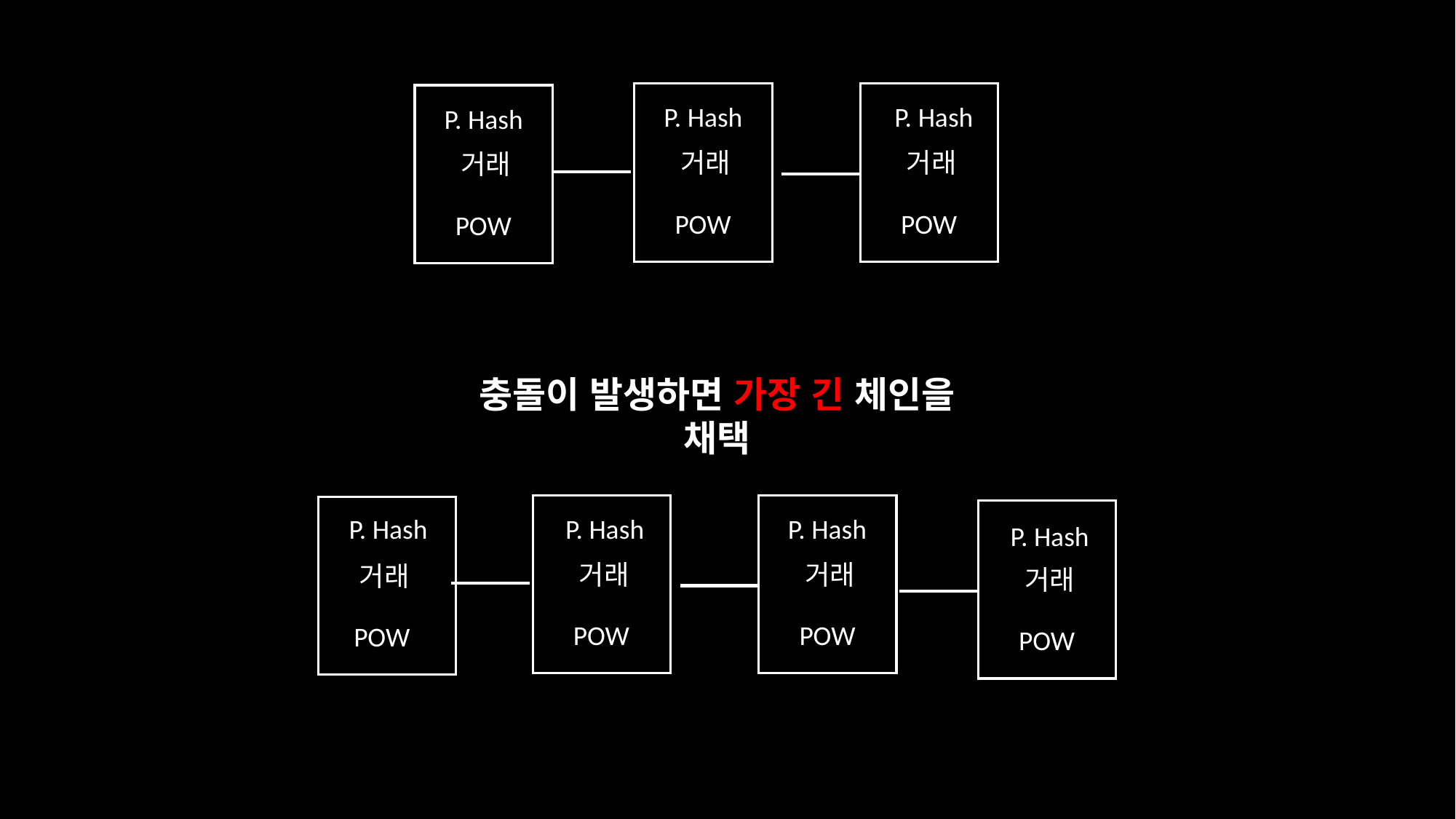

P. Hash
거래
POW

P. Hash
거래
POW

P. Hash
거래
POW
충돌이 발생하면 가장 긴 체인을 채택

P. Hash
거래
POW

P. Hash
거래
POW

P. Hash
거래
POW

P. Hash

거래
POW